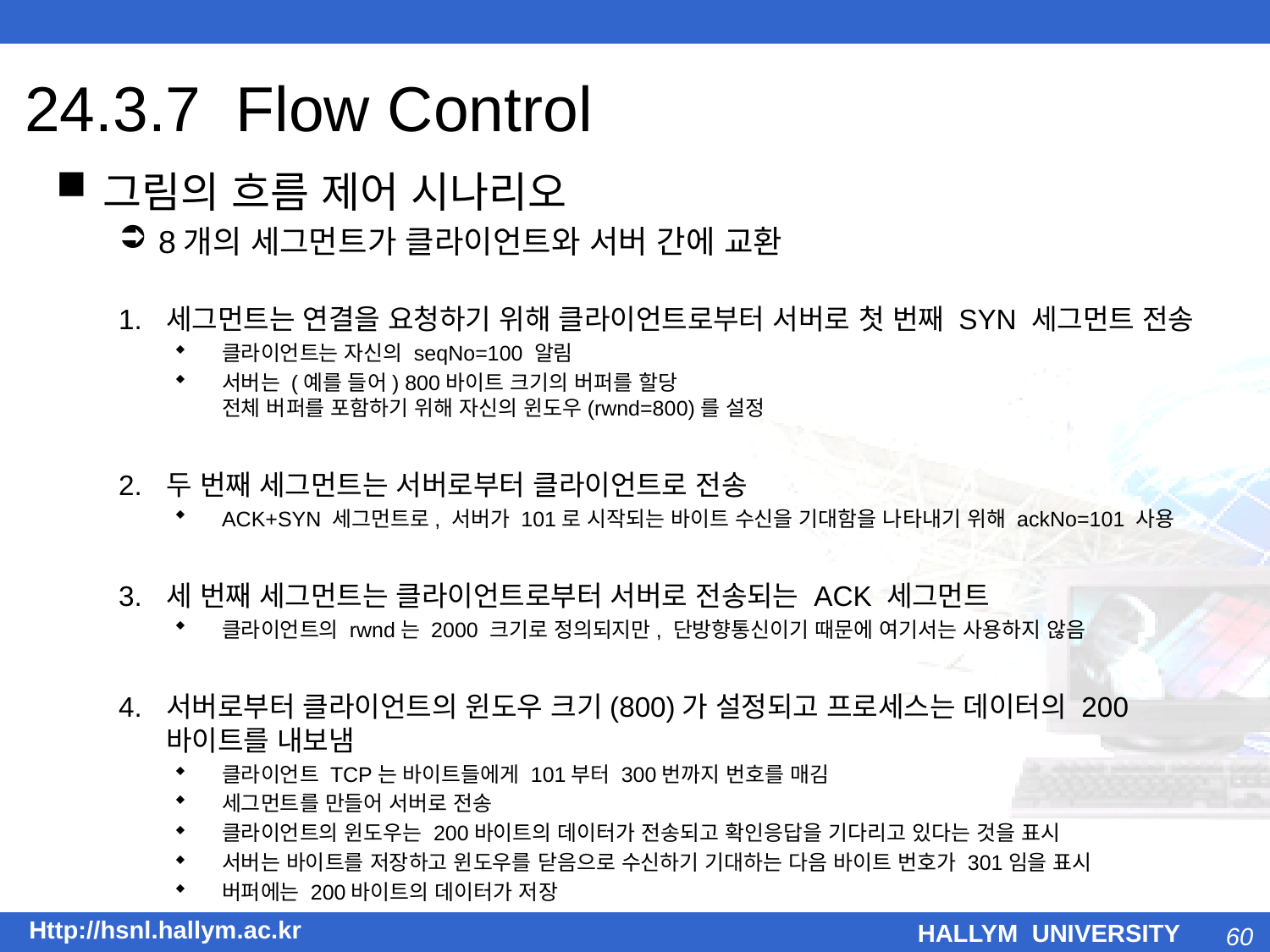

# 24.3.7  Flow Control
그림의 흐름 제어 시나리오
8개의 세그먼트가 클라이언트와 서버 간에 교환

세그먼트는 연결을 요청하기 위해 클라이언트로부터 서버로 첫 번째 SYN 세그먼트 전송
클라이언트는 자신의 seqNo=100 알림
서버는 (예를 들어) 800바이트 크기의 버퍼를 할당
전체 버퍼를 포함하기 위해 자신의 윈도우(rwnd=800)를 설정

두 번째 세그먼트는 서버로부터 클라이언트로 전송
ACK+SYN 세그먼트로, 서버가 101로 시작되는 바이트 수신을 기대함을 나타내기 위해 ackNo=101 사용

세 번째 세그먼트는 클라이언트로부터 서버로 전송되는 ACK 세그먼트
클라이언트의 rwnd는 2000 크기로 정의되지만, 단방향통신이기 때문에 여기서는 사용하지 않음

서버로부터 클라이언트의 윈도우 크기(800)가 설정되고 프로세스는 데이터의 200바이트를 내보냄
클라이언트 TCP는 바이트들에게 101부터 300번까지 번호를 매김
세그먼트를 만들어 서버로 전송
클라이언트의 윈도우는 200바이트의 데이터가 전송되고 확인응답을 기다리고 있다는 것을 표시
서버는 바이트를 저장하고 윈도우를 닫음으로 수신하기 기대하는 다음 바이트 번호가 301임을 표시
버퍼에는 200바이트의 데이터가 저장
60